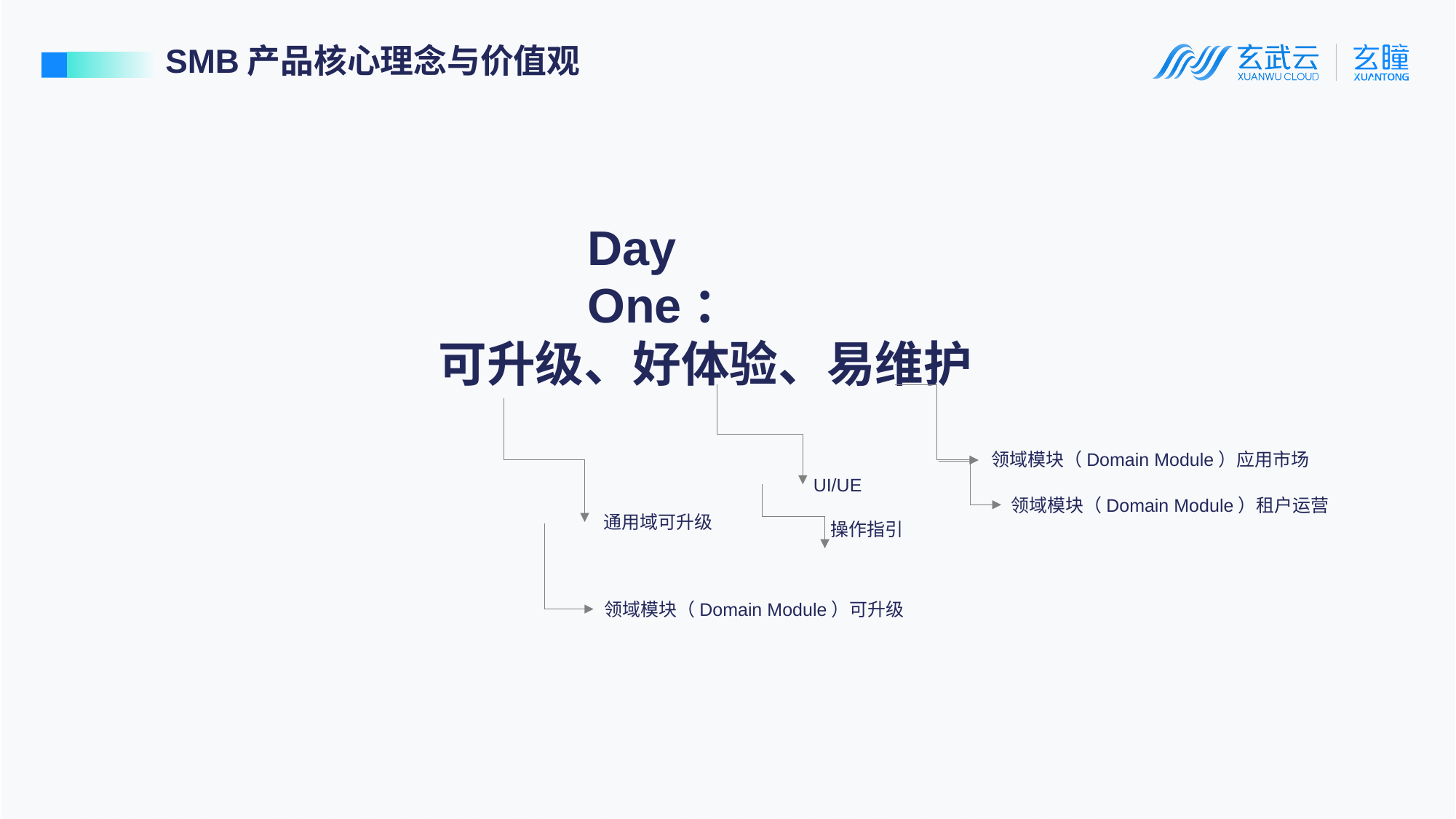

SMB产品核心理念与价值观
Day One：
可升级、好体验、易维护
领域模块（Domain Module）应用市场
UI/UE
领域模块（Domain Module）租户运营
通用域可升级
操作指引
领域模块（Domain Module）可升级